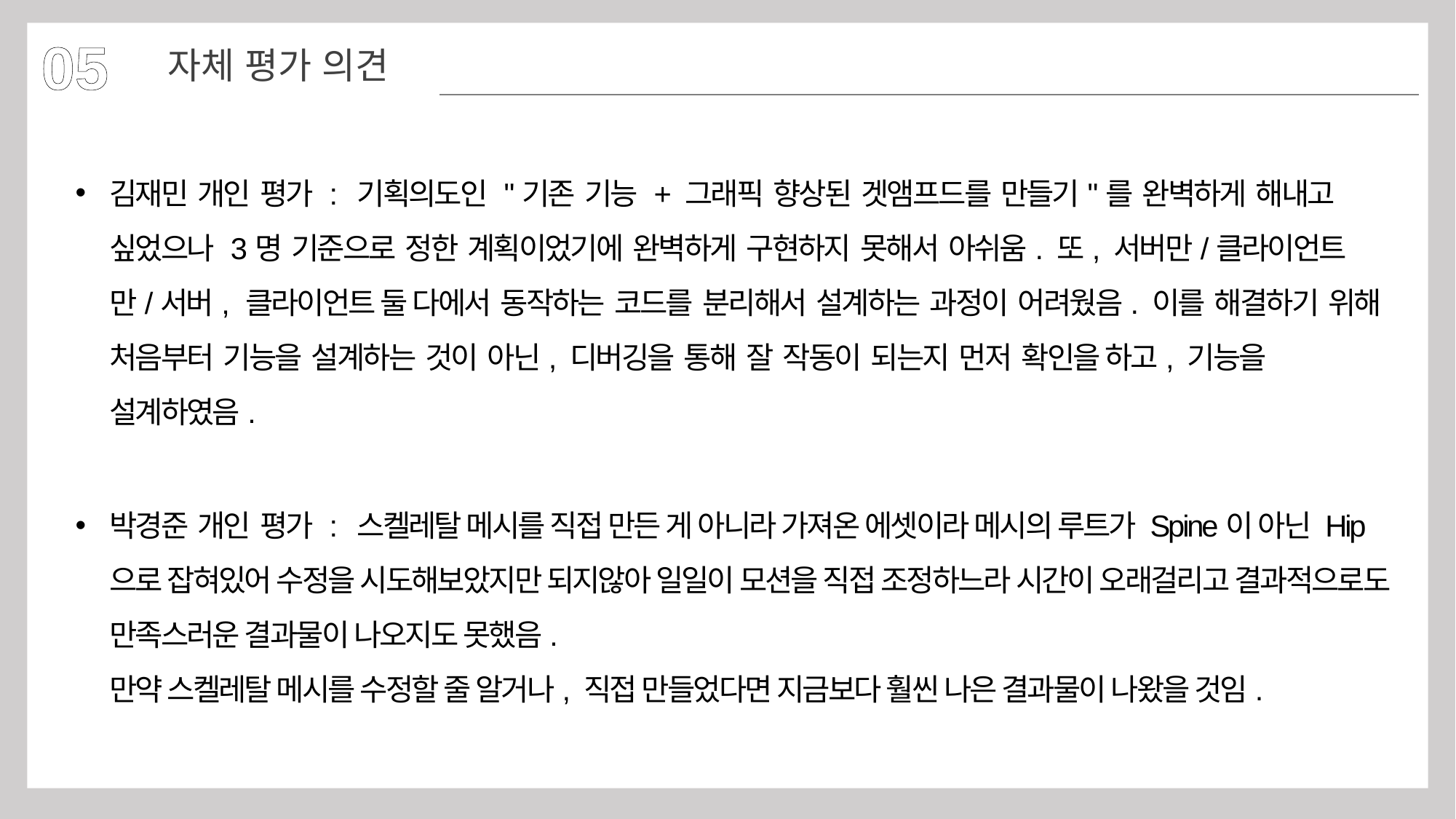

05
자체 평가 의견
김재민 개인 평가 :  기획의도인 "기존 기능 + 그래픽 향상된 겟앰프드를 만들기"를 완벽하게 해내고 싶었으나 3명 기준으로 정한 계획이었기에 완벽하게 구현하지 못해서 아쉬움. 또, 서버만/클라이언트만/서버, 클라이언트 둘 다에서 동작하는 코드를 분리해서 설계하는 과정이 어려웠음. 이를 해결하기 위해 처음부터 기능을 설계하는 것이 아닌, 디버깅을 통해 잘 작동이 되는지 먼저 확인을 하고, 기능을 설계하였음.
박경준 개인 평가 :  스켈레탈 메시를 직접 만든 게 아니라 가져온 에셋이라 메시의 루트가 Spine이 아닌 Hip으로 잡혀있어 수정을 시도해보았지만 되지않아 일일이 모션을 직접 조정하느라 시간이 오래걸리고 결과적으로도 만족스러운 결과물이 나오지도 못했음.
만약 스켈레탈 메시를 수정할 줄 알거나, 직접 만들었다면 지금보다 훨씬 나은 결과물이 나왔을 것임.